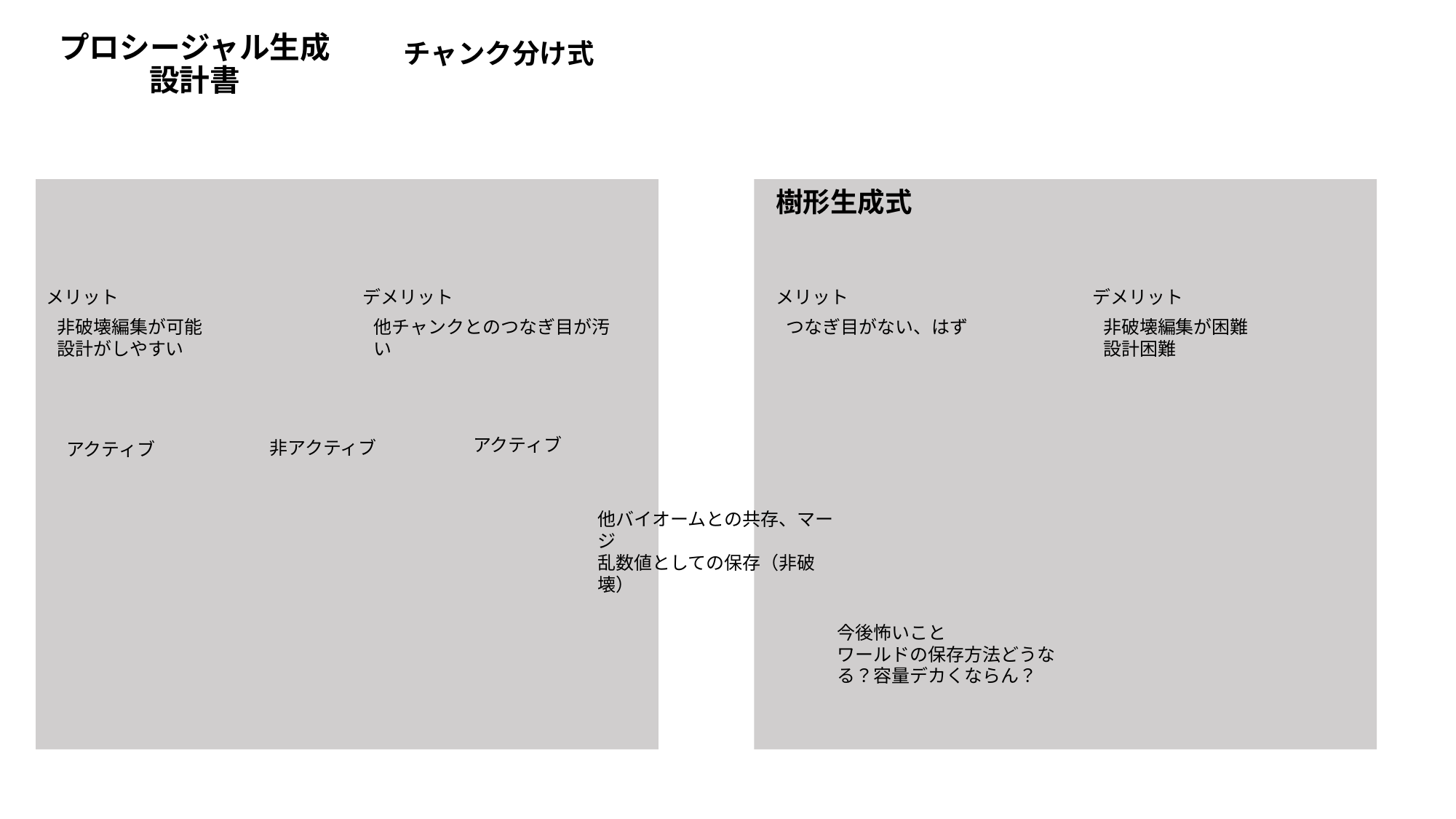

# プロシージャル生成 設計書
チャンク分け式

樹形生成式
メリット
デメリット
メリット
デメリット
非破壊編集が可能
設計がしやすい
他チャンクとのつなぎ目が汚い
つなぎ目がない、はず
非破壊編集が困難
設計困難
アクティブ
非アクティブ
アクティブ
他バイオームとの共存、マージ
乱数値としての保存（非破壊）
今後怖いこと
ワールドの保存方法どうなる？容量デカくならん？